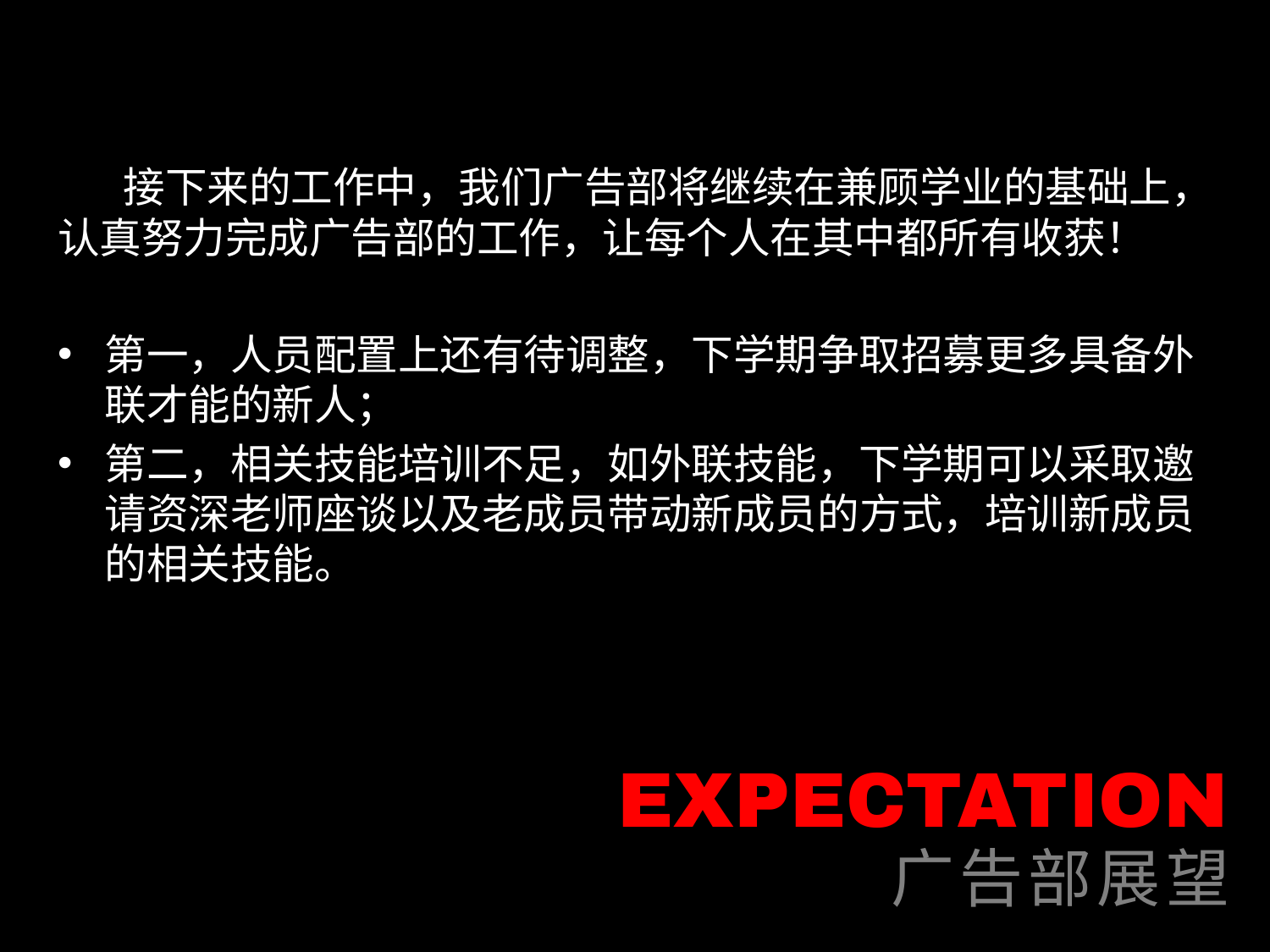

接下来的工作中，我们广告部将继续在兼顾学业的基础上，认真努力完成广告部的工作，让每个人在其中都所有收获！

第一，人员配置上还有待调整，下学期争取招募更多具备外联才能的新人；
第二，相关技能培训不足，如外联技能，下学期可以采取邀请资深老师座谈以及老成员带动新成员的方式，培训新成员的相关技能。

EXPECTATION
广告部展望